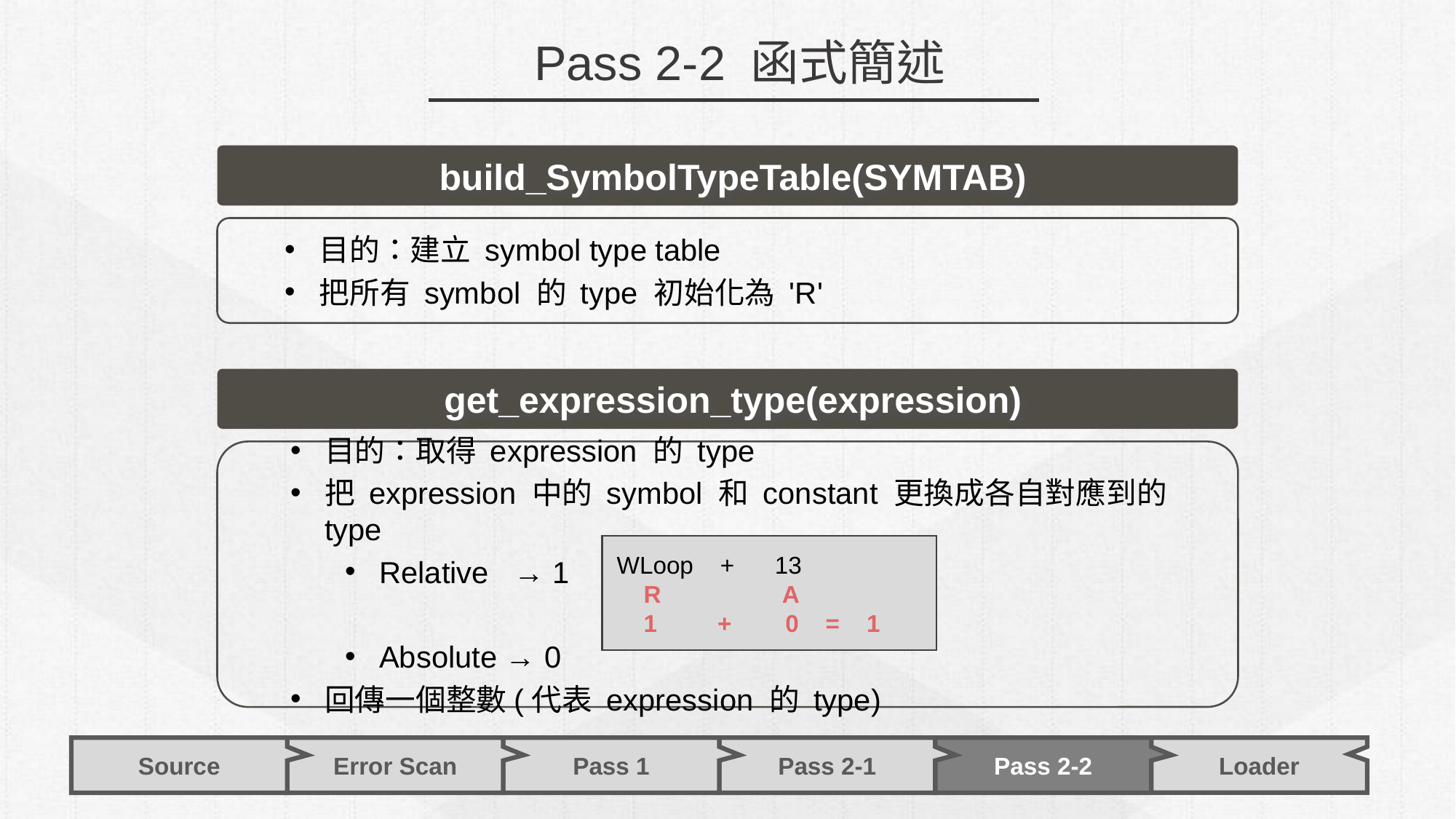

Pass 2-2 函式簡述

build_SymbolTypeTable(SYMTAB)
目的：建立 symbol type table
把所有 symbol 的 type 初始化為 'R'

get_expression_type(expression)
目的：取得 expression 的 type
把 expression 中的 symbol 和 constant 更換成各自對應到的 type
Relative   → 1

Absolute → 0
回傳一個整數(代表 expression 的 type)

WLoop    +      13
    R                  A
    1         +        0    =    1
Pass 2-1
Error Scan
Pass 1
Pass 2-2
Source
Loader
47